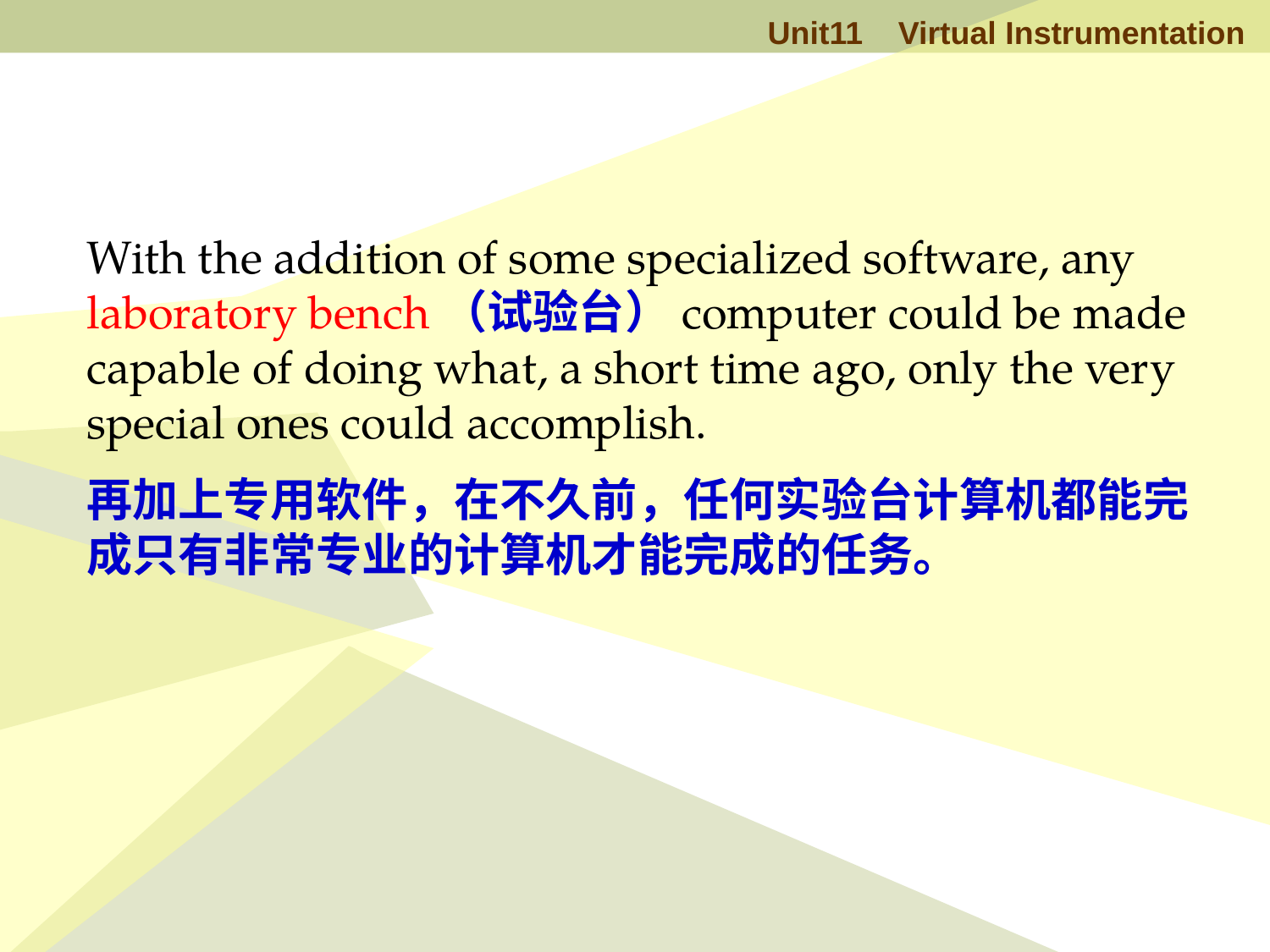

With the addition of some specialized software, any laboratory bench（试验台）computer could be made capable of doing what, a short time ago, only the very special ones could accomplish.
再加上专用软件，在不久前，任何实验台计算机都能完成只有非常专业的计算机才能完成的任务。